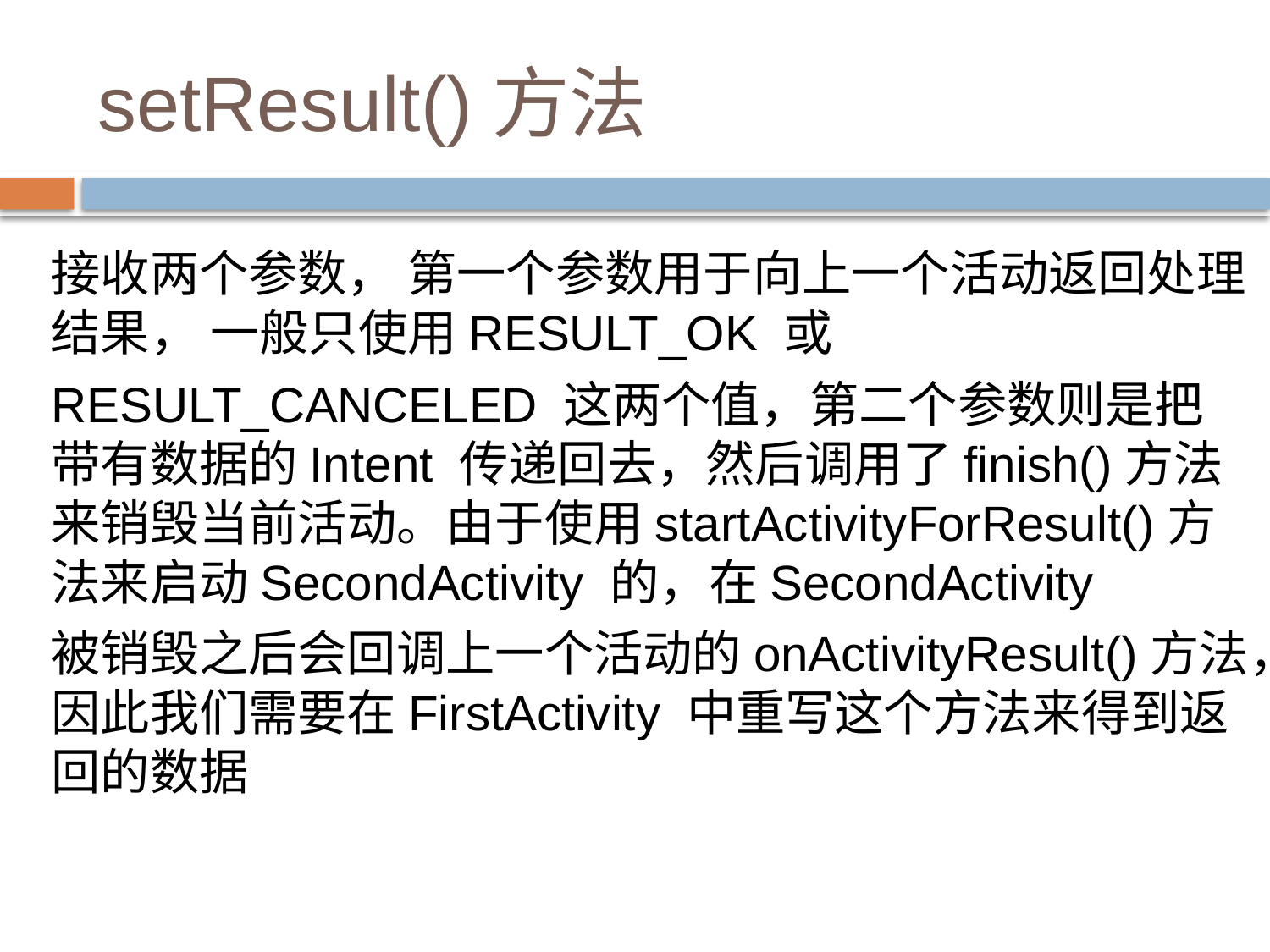

# setResult()方法
接收两个参数， 第一个参数用于向上一个活动返回处理结果， 一般只使用RESULT_OK 或
RESULT_CANCELED 这两个值，第二个参数则是把带有数据的Intent 传递回去，然后调用了finish()方法来销毁当前活动。由于使用startActivityForResult()方法来启动SecondActivity 的，在SecondActivity
被销毁之后会回调上一个活动的onActivityResult()方法，因此我们需要在FirstActivity 中重写这个方法来得到返回的数据